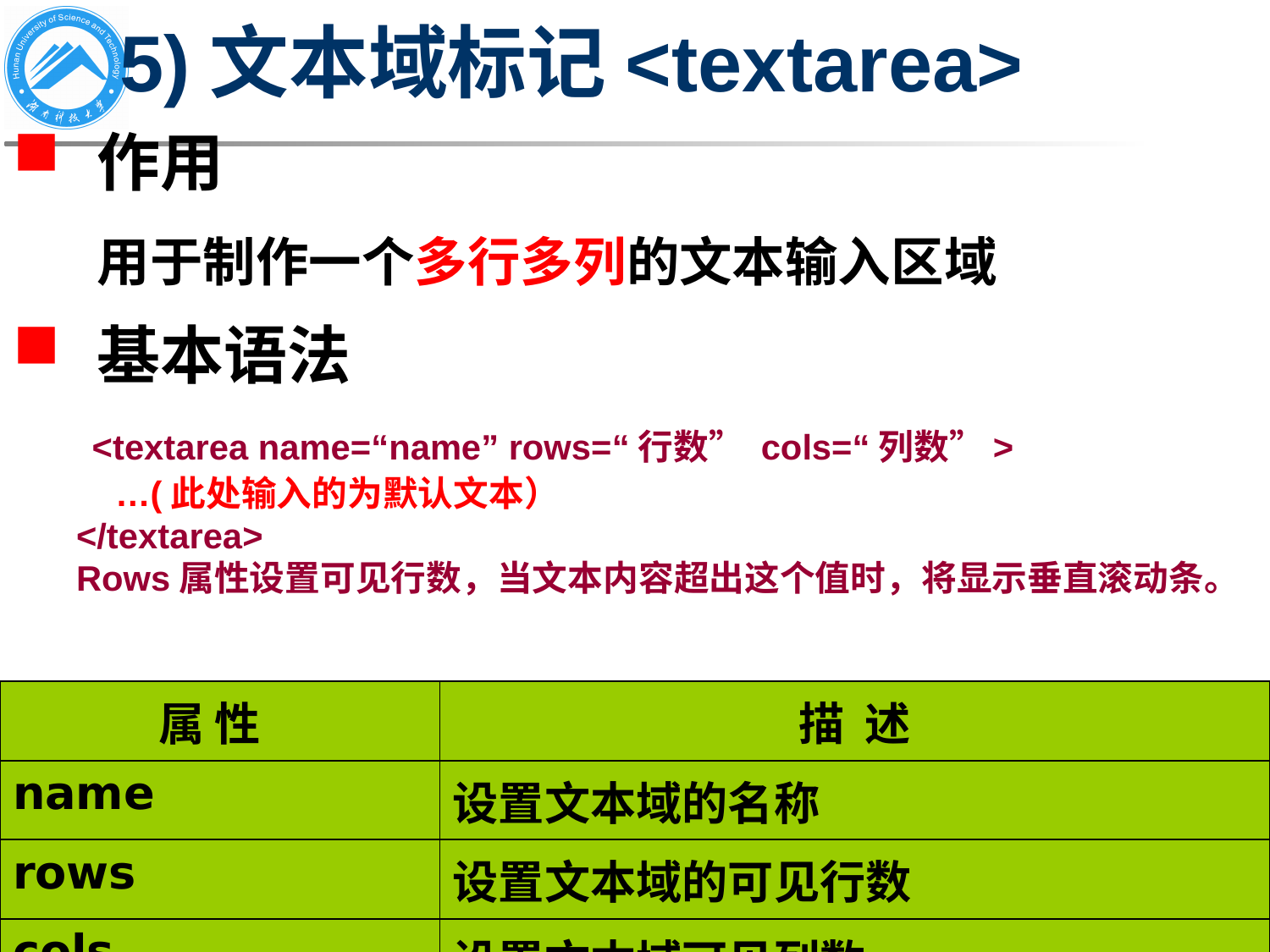

# 5)文本域标记<textarea>
作用
	用于制作一个多行多列的文本输入区域
基本语法
 <textarea name=“name” rows=“行数” cols=“列数”>
    …(此处输入的为默认文本）
</textarea>
Rows属性设置可见行数，当文本内容超出这个值时，将显示垂直滚动条。
| 属 性 | 描 述 |
| --- | --- |
| name | 设置文本域的名称 |
| rows | 设置文本域的可见行数 |
| cols | 设置文本域可见列数 |